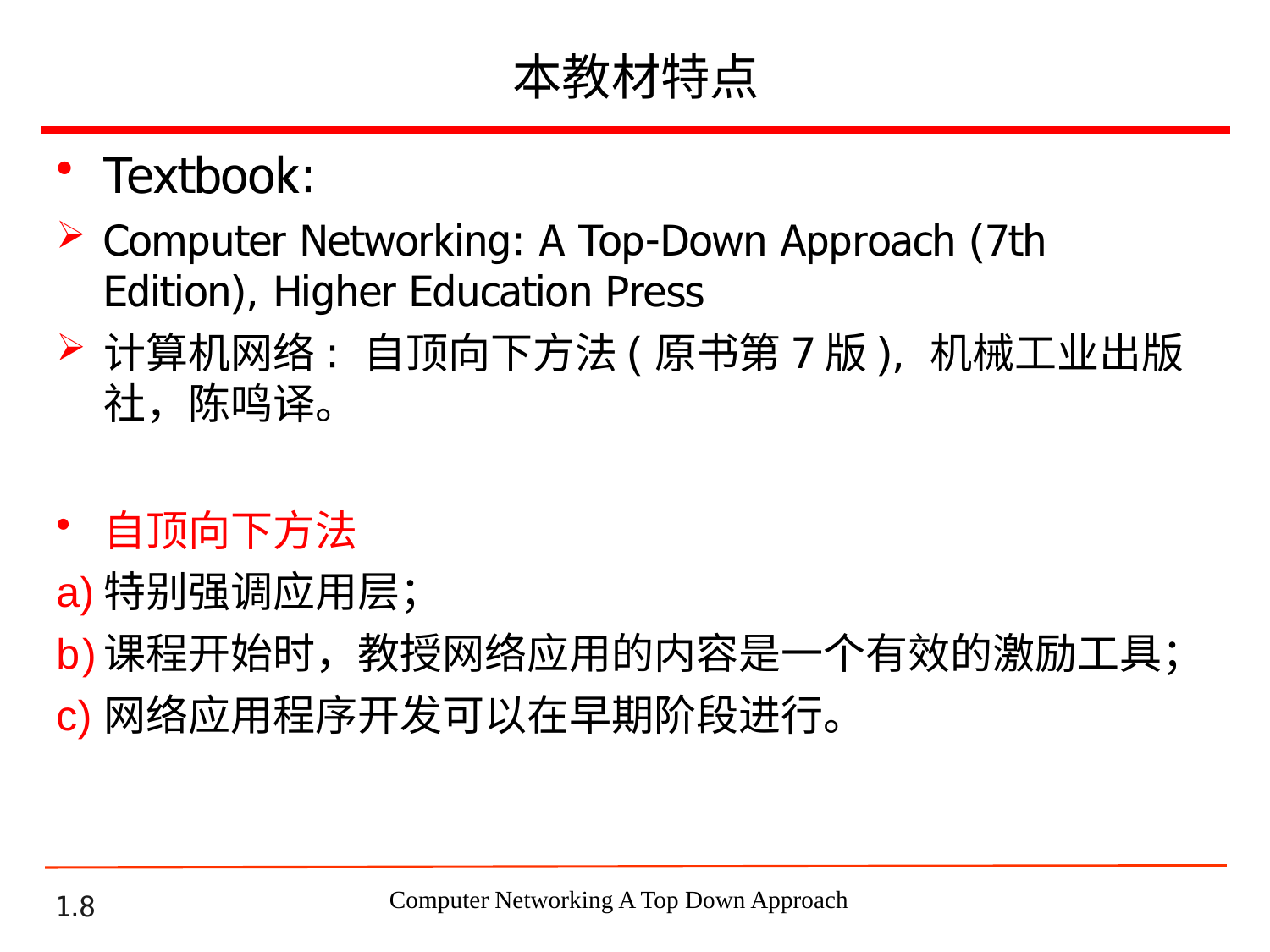

# 本教材特点
Textbook:
Computer Networking: A Top-Down Approach (7th Edition), Higher Education Press
计算机网络: 自顶向下方法(原书第7版), 机械工业出版社，陈鸣译。

自顶向下方法
特别强调应用层；
课程开始时，教授网络应用的内容是一个有效的激励工具；
网络应用程序开发可以在早期阶段进行。